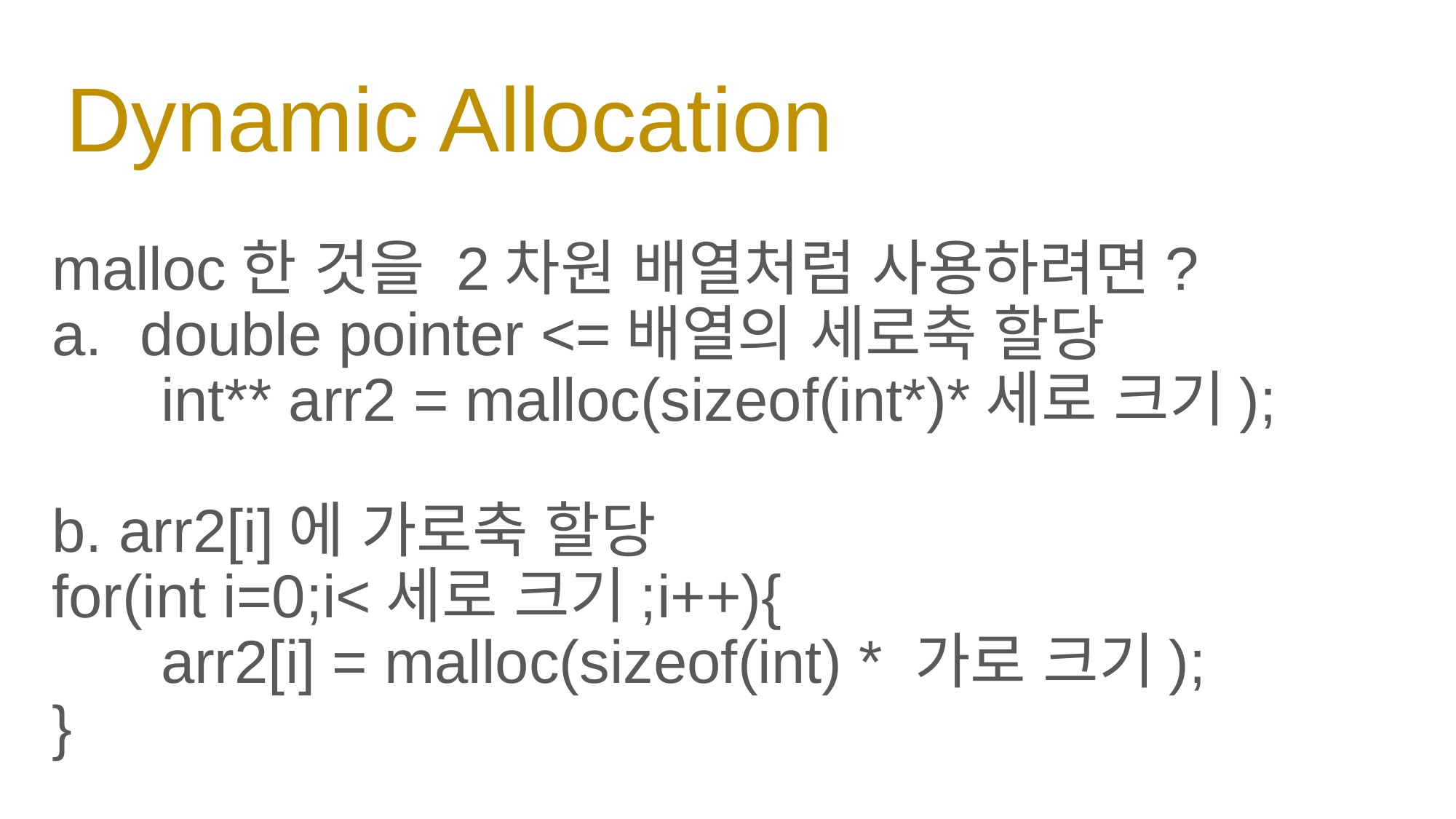

# Dynamic Allocation
malloc한 것을 2차원 배열처럼 사용하려면?
double pointer <=배열의 세로축 할당
	int** arr2 = malloc(sizeof(int*)*세로 크기);

b. arr2[i]에 가로축 할당
for(int i=0;i<세로 크기;i++){
	arr2[i] = malloc(sizeof(int) * 가로 크기);
}